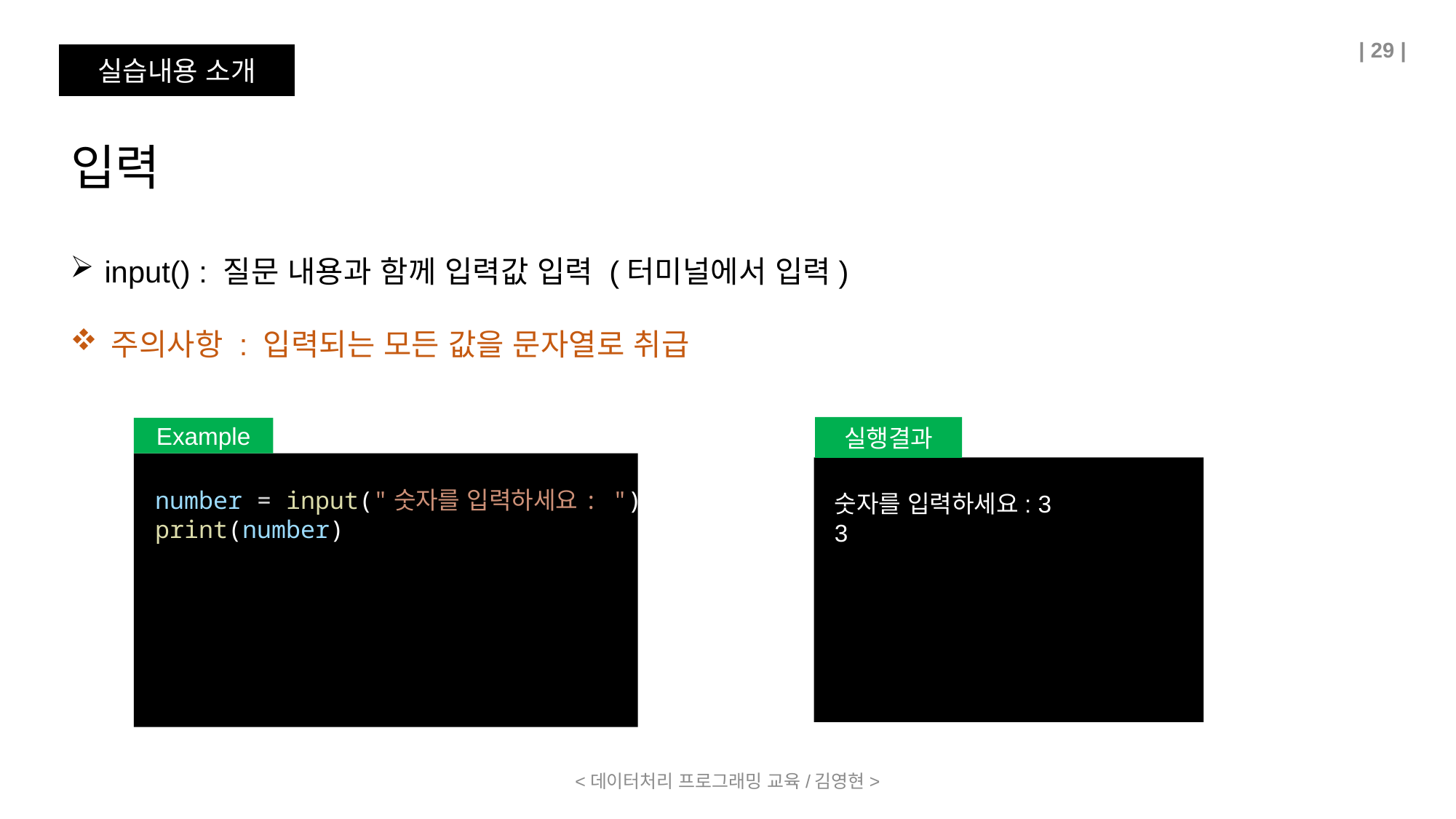

| 29 |
실습내용 소개
입력
input() : 질문 내용과 함께 입력값 입력 (터미널에서 입력)
주의사항 : 입력되는 모든 값을 문자열로 취급
실행결과
Example

number = input("숫자를 입력하세요: ")
print(number)
숫자를 입력하세요: 3
3
<데이터처리 프로그래밍 교육/김영현>